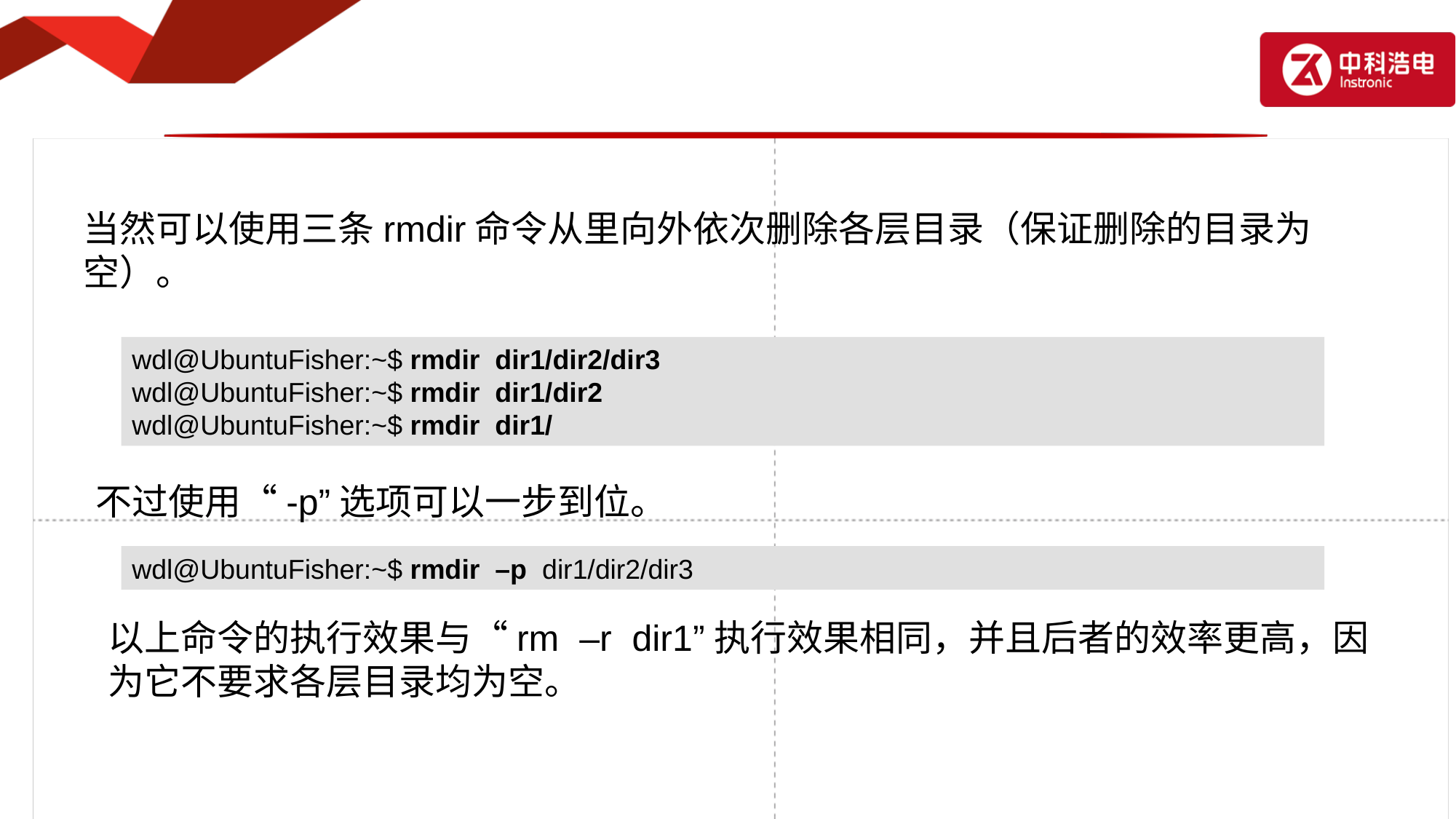

当然可以使用三条rmdir命令从里向外依次删除各层目录（保证删除的目录为空）。
wdl@UbuntuFisher:~$ rmdir  dir1/dir2/dir3
wdl@UbuntuFisher:~$ rmdir  dir1/dir2
wdl@UbuntuFisher:~$ rmdir  dir1/
不过使用“-p”选项可以一步到位。
wdl@UbuntuFisher:~$ rmdir  –p  dir1/dir2/dir3
以上命令的执行效果与“rm  –r  dir1”执行效果相同，并且后者的效率更高，因为它不要求各层目录均为空。